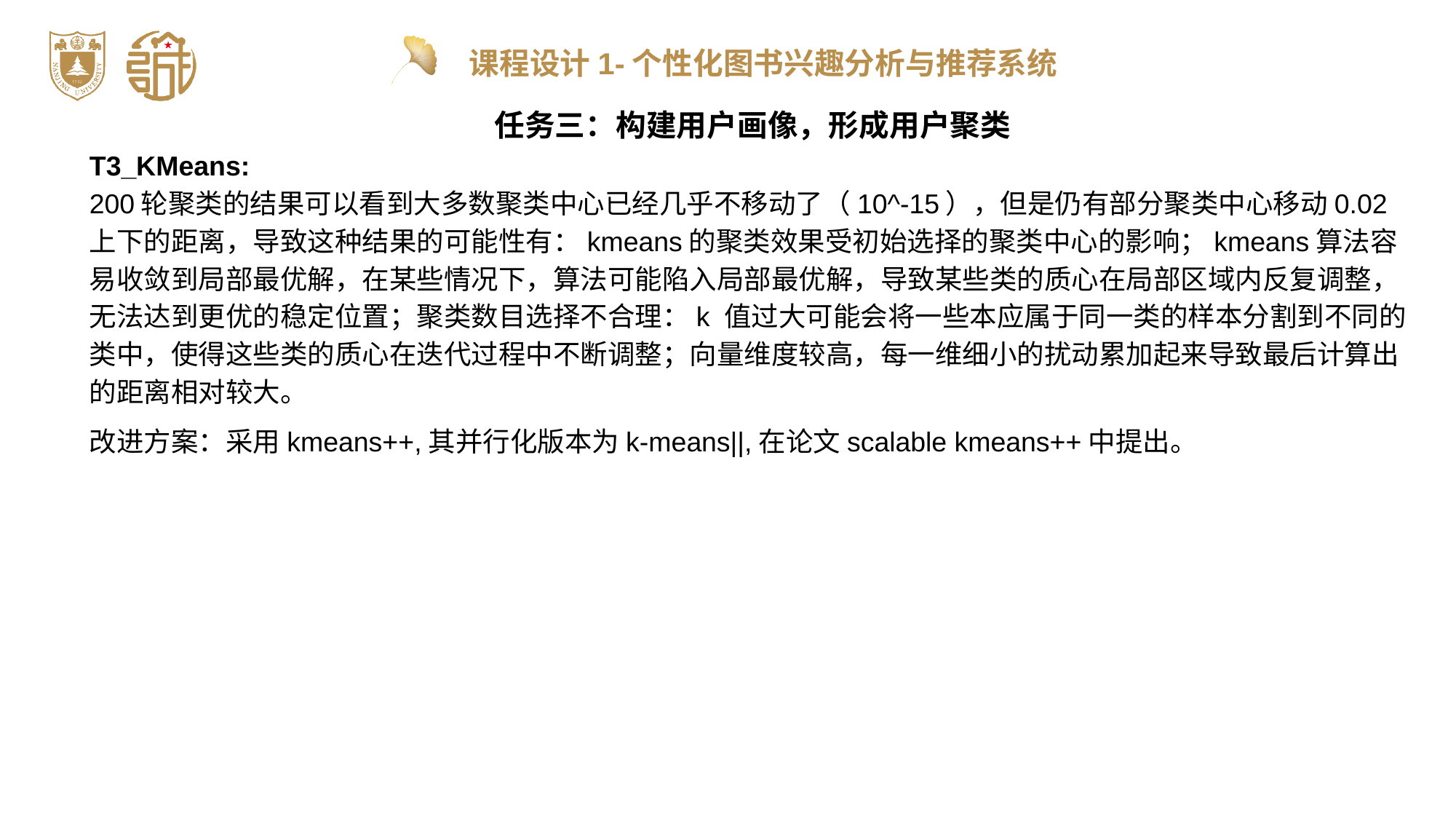

任务三：构建用户画像，形成用户聚类
T3_KMeans:
200轮聚类的结果可以看到大多数聚类中心已经几乎不移动了（10^-15），但是仍有部分聚类中心移动0.02上下的距离，导致这种结果的可能性有：kmeans的聚类效果受初始选择的聚类中心的影响；kmeans算法容易收敛到局部最优解，在某些情况下，算法可能陷入局部最优解，导致某些类的质心在局部区域内反复调整，无法达到更优的稳定位置；聚类数目选择不合理：k 值过大可能会将一些本应属于同一类的样本分割到不同的类中，使得这些类的质心在迭代过程中不断调整；向量维度较高，每一维细小的扰动累加起来导致最后计算出的距离相对较大。
改进方案：采用kmeans++,其并行化版本为k-means||,在论文scalable kmeans++中提出。